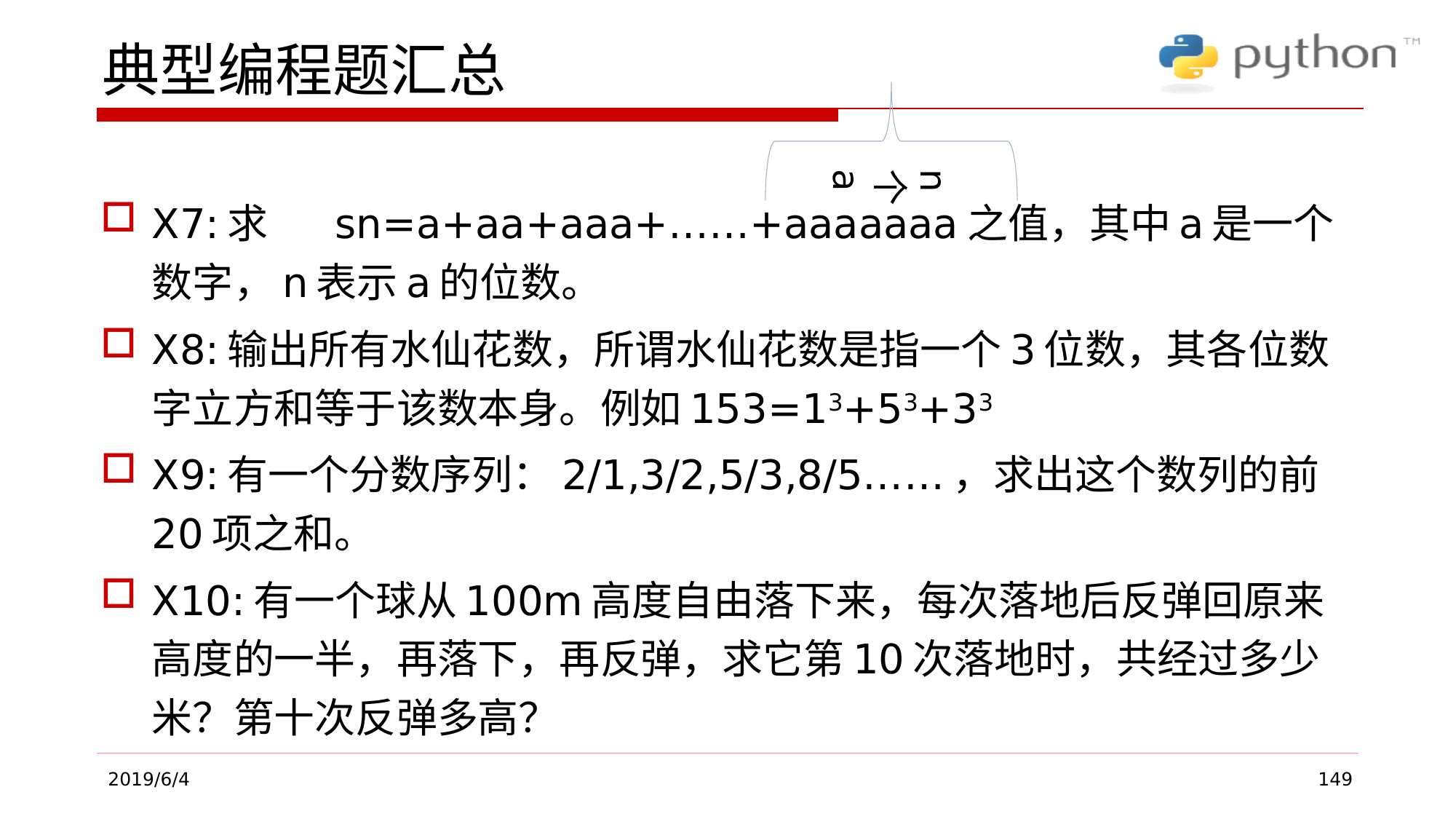

n个a
# 典型编程题汇总

X7:求	sn=a+aa+aaa+……+aaaaaaa之值，其中a是一个数字，n表示a的位数。
X8:输出所有水仙花数，所谓水仙花数是指一个3位数，其各位数字立方和等于该数本身。例如153=13+53+33
X9:有一个分数序列：2/1,3/2,5/3,8/5……，求出这个数列的前20项之和。
X10:有一个球从100m高度自由落下来，每次落地后反弹回原来高度的一半，再落下，再反弹，求它第10次落地时，共经过多少米？第十次反弹多高？
149
2019/6/4